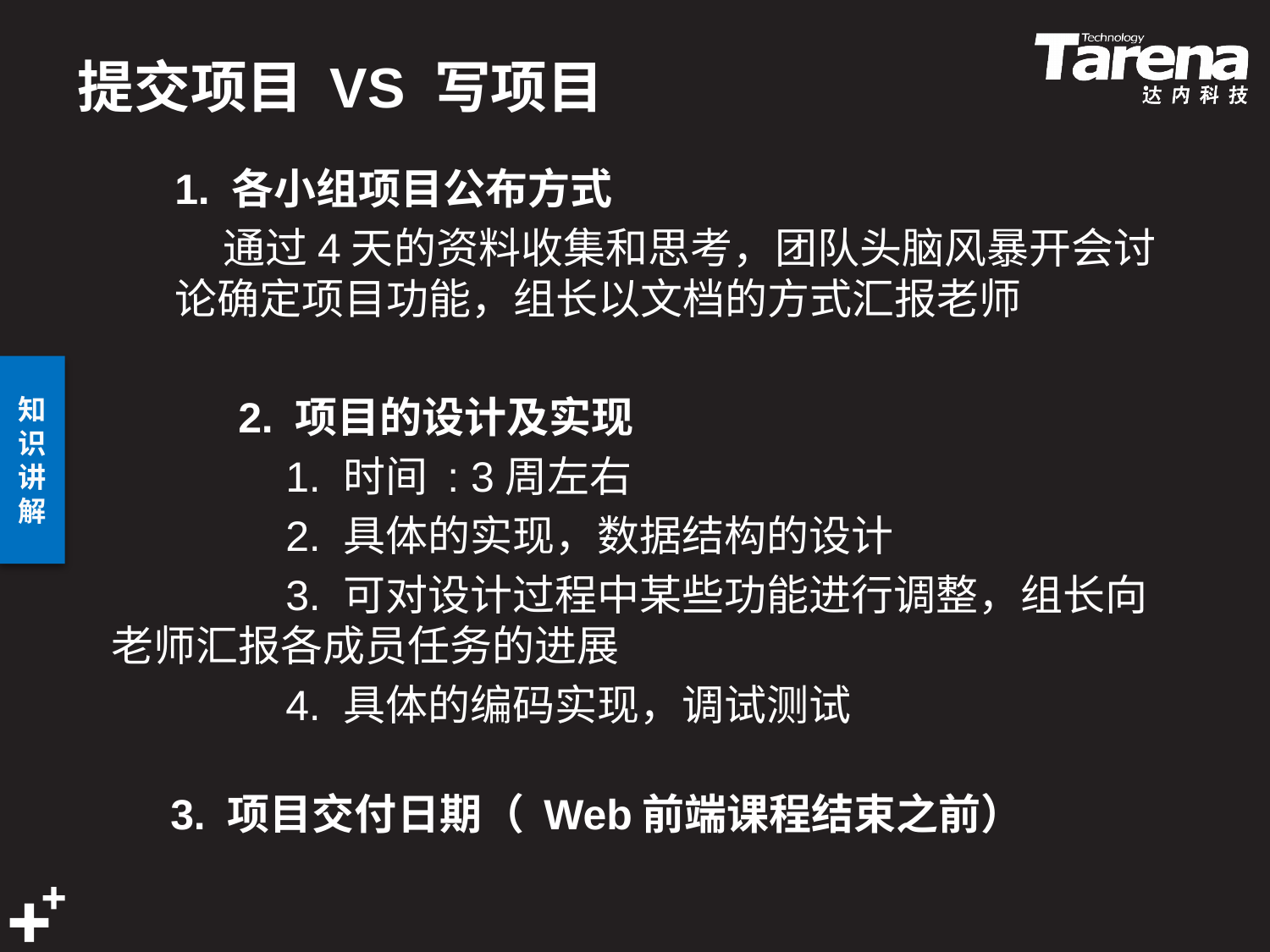

# 提交项目 VS 写项目
1. 各小组项目公布方式
    通过4天的资料收集和思考，团队头脑风暴开会讨论确定项目功能，组长以文档的方式汇报老师

	2. 项目的设计及实现
	    1. 时间 : 3周左右
	    2. 具体的实现，数据结构的设计
	    3. 可对设计过程中某些功能进行调整，组长向老师汇报各成员任务的进展
	    4. 具体的编码实现，调试测试

     3. 项目交付日期（ Web前端课程结束之前）